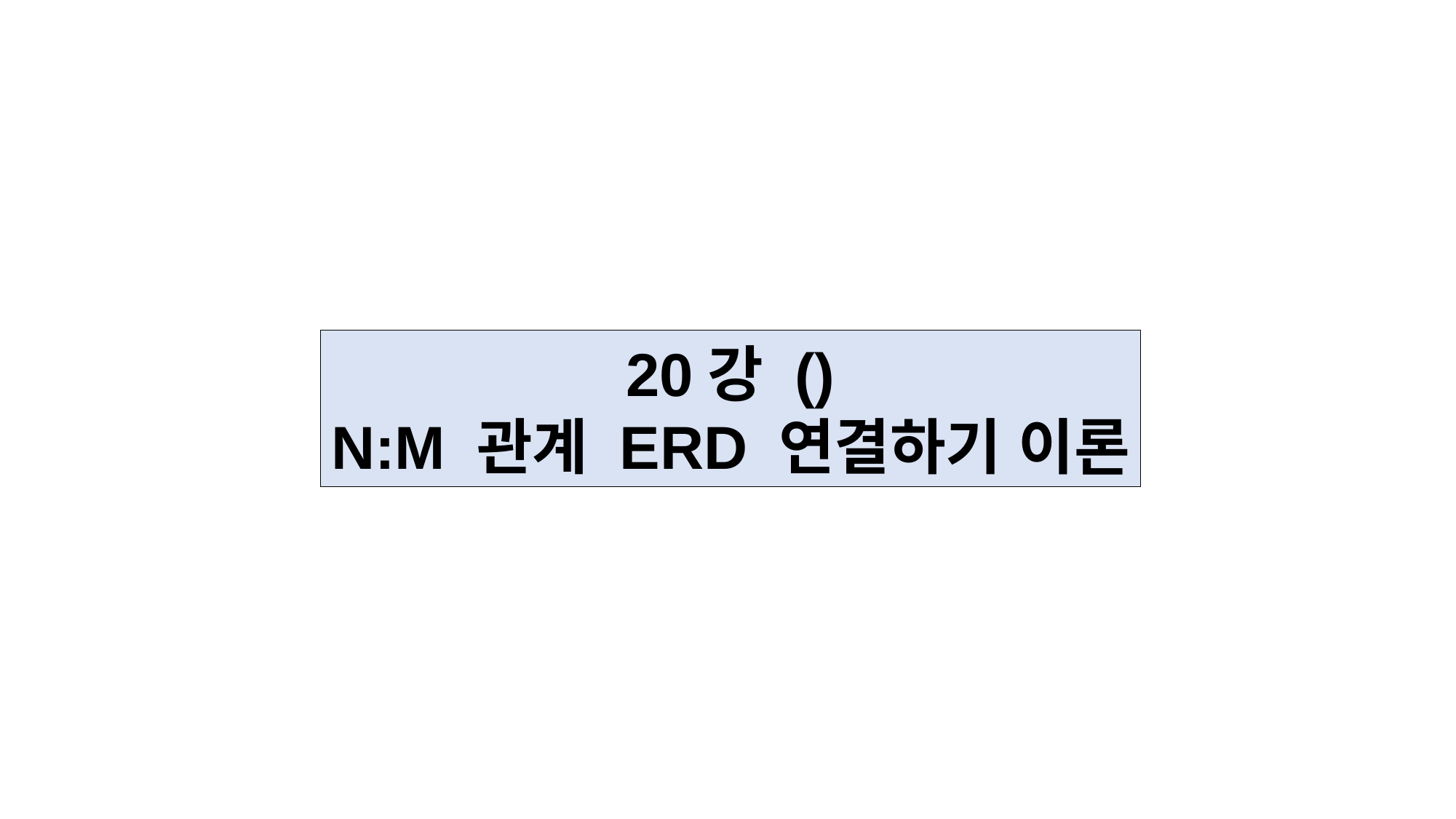

20강 ()
N:M 관계 ERD 연결하기 이론